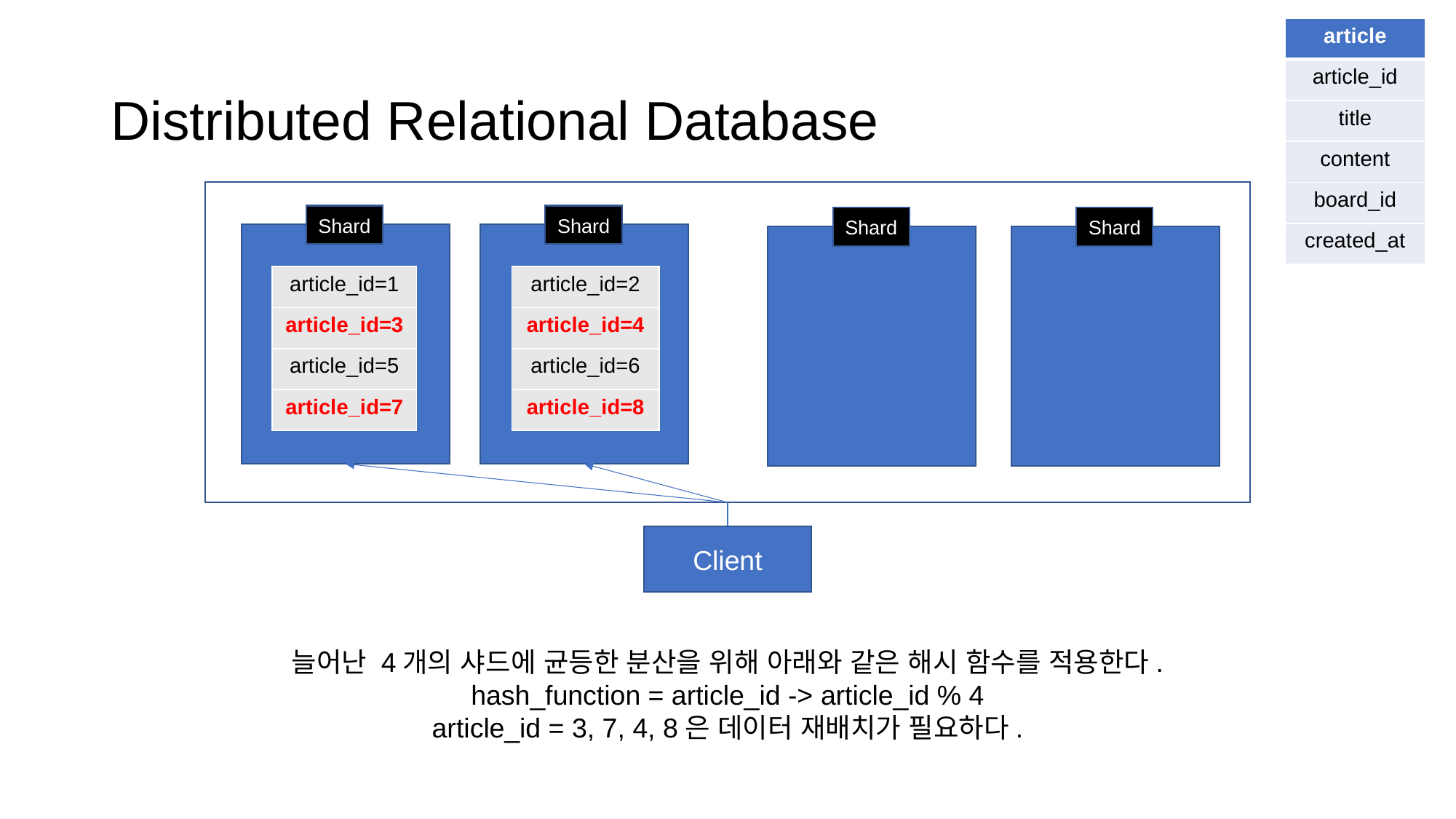

| article |
| --- |
| article\_id |
| title |
| content |
| board\_id |
| created\_at |
# Distributed Relational Database

Shard
Shard
Shard
Shard

| article\_id=1 |
| --- |
| article\_id=3 |
| article\_id=5 |
| article\_id=7 |
| article\_id=2 |
| --- |
| article\_id=4 |
| article\_id=6 |
| article\_id=8 |
Client
늘어난 4개의 샤드에 균등한 분산을 위해 아래와 같은 해시 함수를 적용한다.
hash_function = article_id -> article_id % 4
article_id = 3, 7, 4, 8은 데이터 재배치가 필요하다.